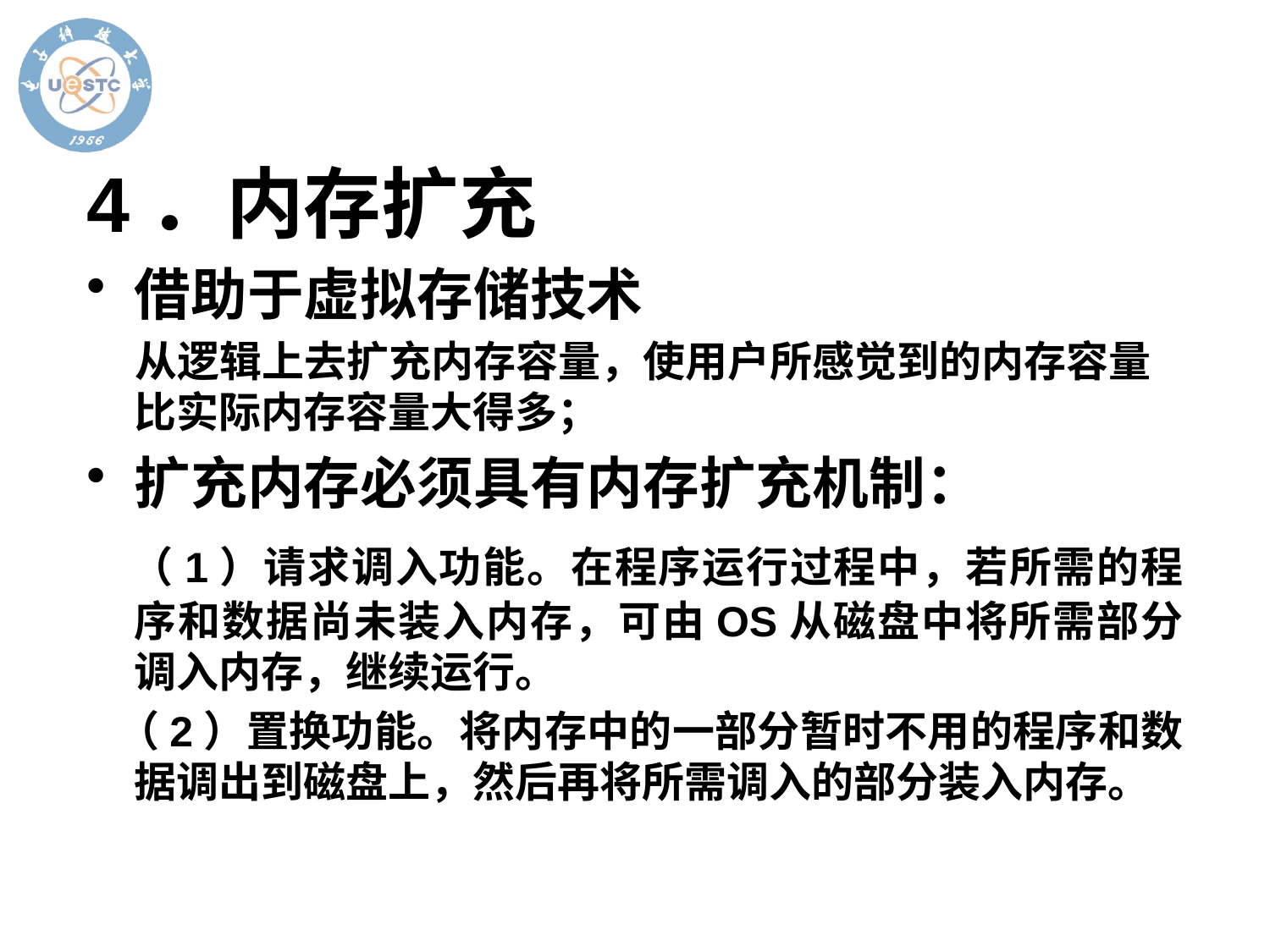

# 4．内存扩充
借助于虚拟存储技术
    从逻辑上去扩充内存容量，使用户所感觉到的内存容量比实际内存容量大得多；
扩充内存必须具有内存扩充机制：
  （1）请求调入功能。在程序运行过程中，若所需的程序和数据尚未装入内存，可由OS从磁盘中将所需部分调入内存，继续运行。
  （2）置换功能。将内存中的一部分暂时不用的程序和数据调出到磁盘上，然后再将所需调入的部分装入内存。